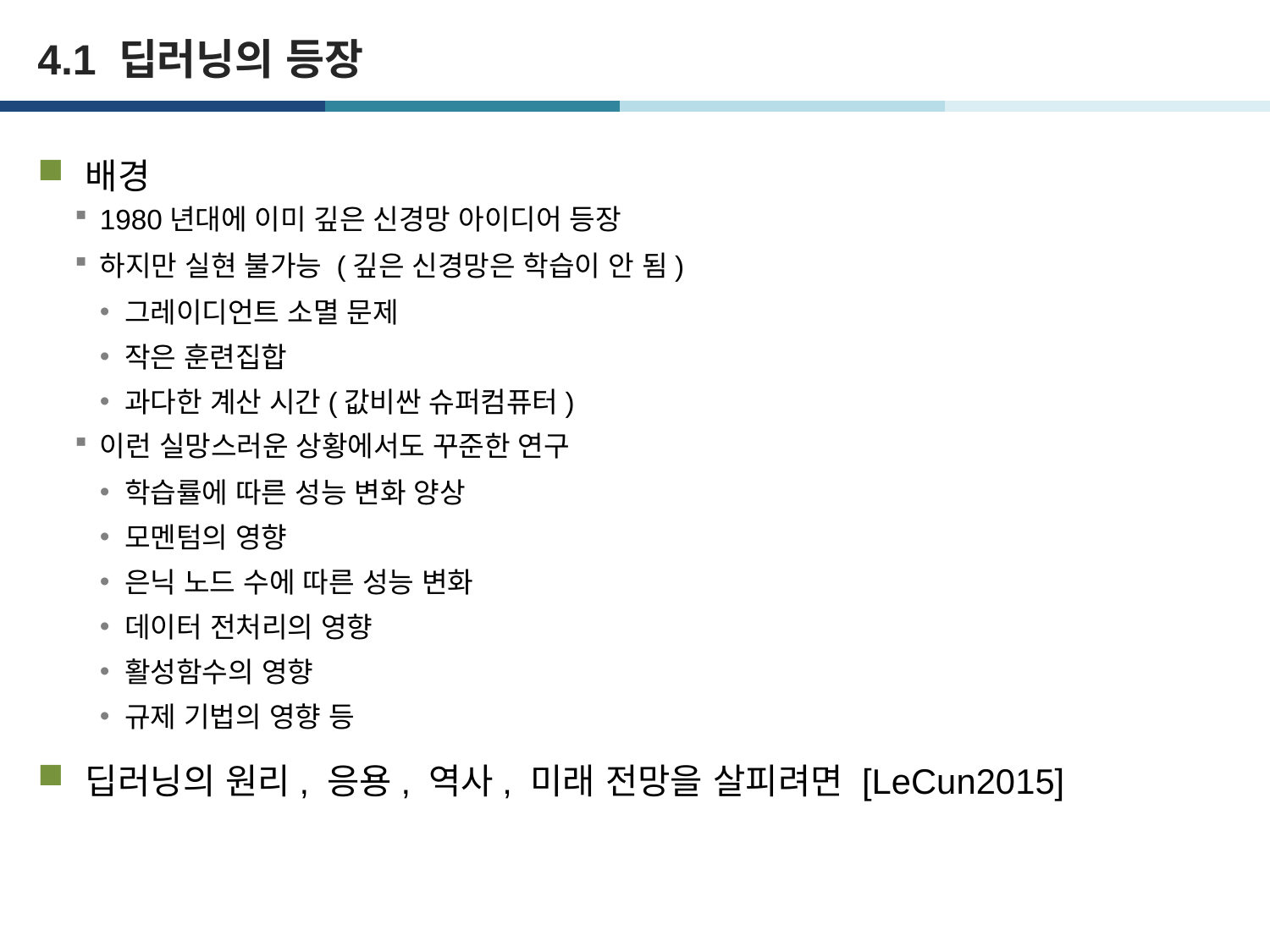

# 4.1 딥러닝의 등장
배경
1980년대에 이미 깊은 신경망 아이디어 등장
하지만 실현 불가능 (깊은 신경망은 학습이 안 됨)
그레이디언트 소멸 문제
작은 훈련집합
과다한 계산 시간(값비싼 슈퍼컴퓨터)
이런 실망스러운 상황에서도 꾸준한 연구
학습률에 따른 성능 변화 양상
모멘텀의 영향
은닉 노드 수에 따른 성능 변화
데이터 전처리의 영향
활성함수의 영향
규제 기법의 영향 등
딥러닝의 원리, 응용, 역사, 미래 전망을 살피려면 [LeCun2015]